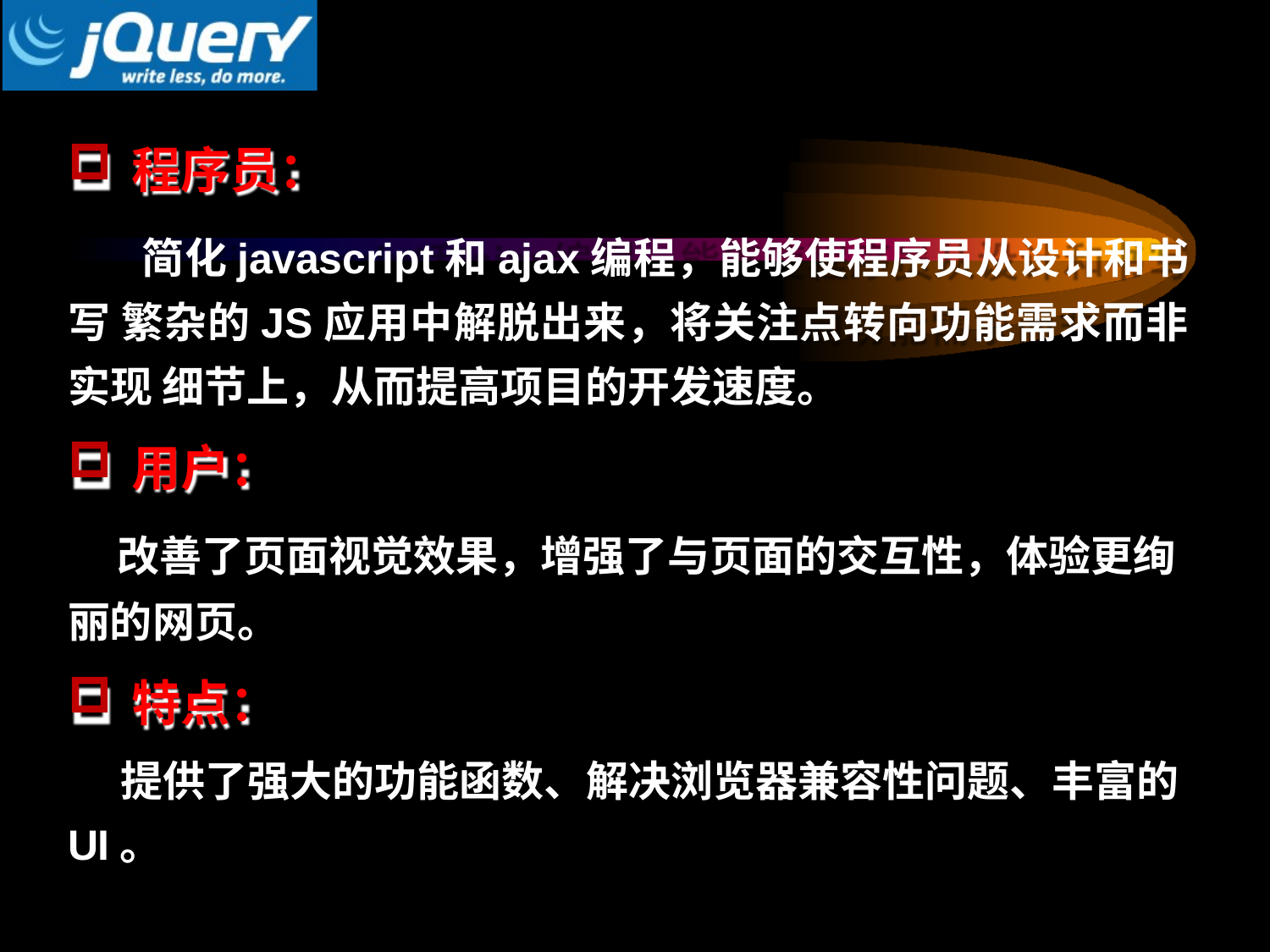

# 程序员：

简化javascript和ajax编程，能够使程序员从设计和书写 繁杂的JS应用中解脱出来，将关注点转向功能需求而非实现 细节上，从而提高项目的开发速度。
用户：
改善了页面视觉效果，增强了与页面的交互性，体验更绚 丽的网页。
特点：
提供了强大的功能函数、解决浏览器兼容性问题、丰富的
UI。